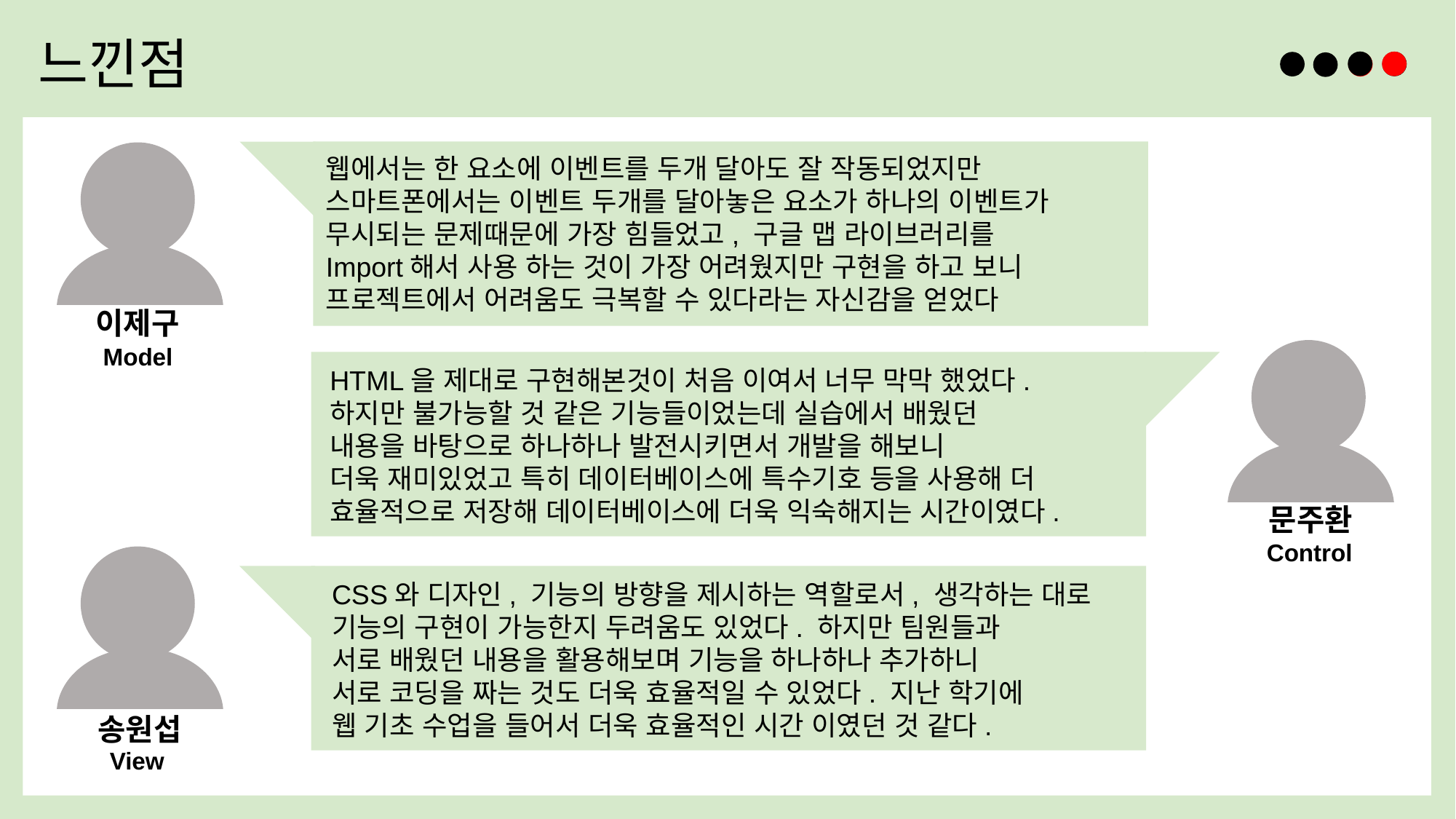

느낀점

웹에서는 한 요소에 이벤트를 두개 달아도 잘 작동되었지만
스마트폰에서는 이벤트 두개를 달아놓은 요소가 하나의 이벤트가
무시되는 문제때문에 가장 힘들었고, 구글 맵 라이브러리를
Import해서 사용 하는 것이 가장 어려웠지만 구현을 하고 보니
프로젝트에서 어려움도 극복할 수 있다라는 자신감을 얻었다
이제구
Model

HTML을 제대로 구현해본것이 처음 이여서 너무 막막 했었다.
하지만 불가능할 것 같은 기능들이었는데 실습에서 배웠던
내용을 바탕으로 하나하나 발전시키면서 개발을 해보니
더욱 재미있었고 특히 데이터베이스에 특수기호 등을 사용해 더
효율적으로 저장해 데이터베이스에 더욱 익숙해지는 시간이였다.
문주환
Control

CSS와 디자인, 기능의 방향을 제시하는 역할로서, 생각하는 대로
기능의 구현이 가능한지 두려움도 있었다. 하지만 팀원들과
서로 배웠던 내용을 활용해보며 기능을 하나하나 추가하니
서로 코딩을 짜는 것도 더욱 효율적일 수 있었다. 지난 학기에
웹 기초 수업을 들어서 더욱 효율적인 시간 이였던 것 같다.
송원섭
View